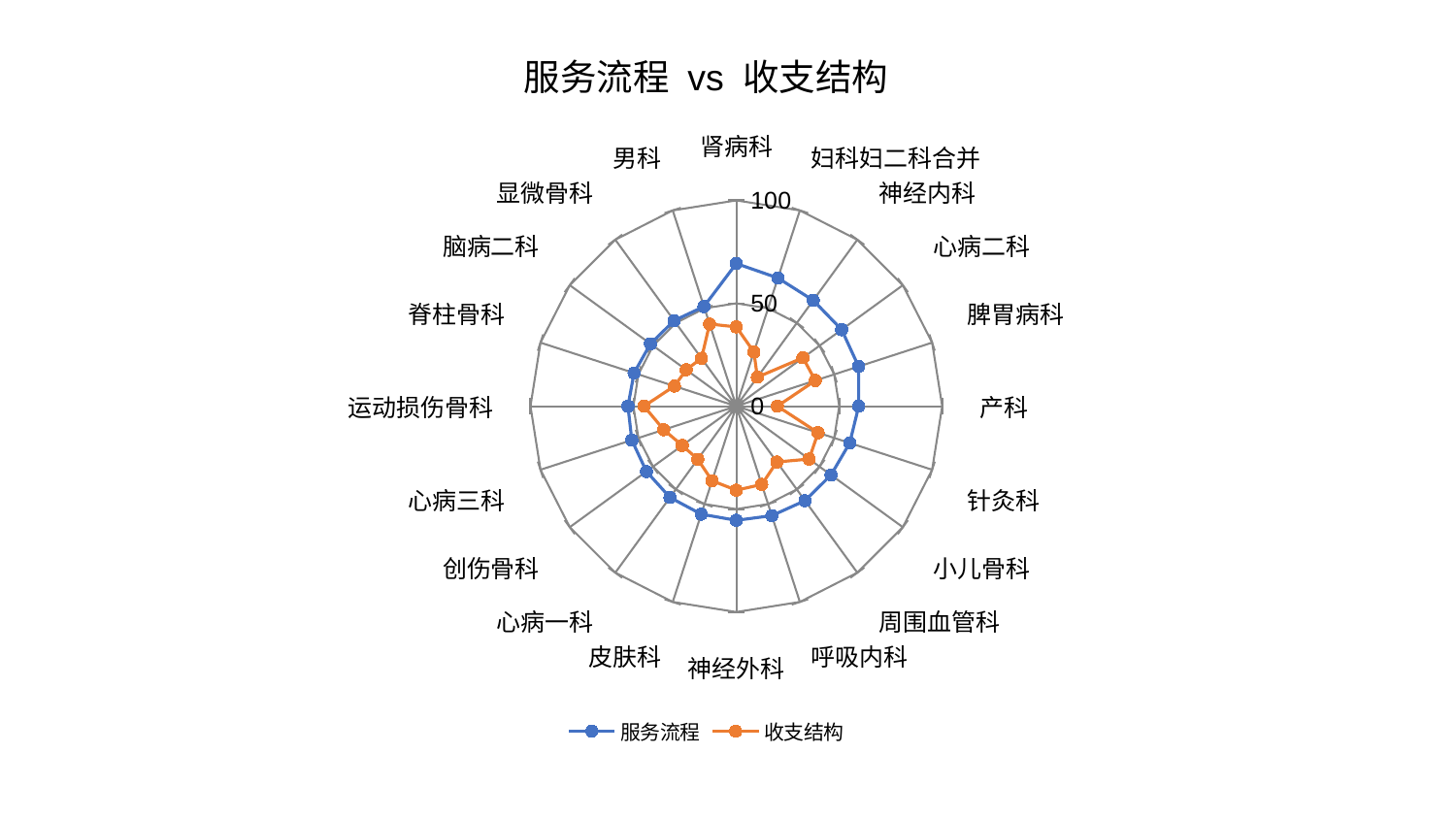

### Chart: 服务流程 vs 收支结构

| Category | 服务流程 | 收支结构 |
|---|---|---|
| 肾病科 | 69.30975360394099 | 38.51671134040029 |
| 妇科妇二科合并 | 65.49206372119022 | 27.693961193944688 |
| 神经内科 | 63.56355022602148 | 17.42175532462229 |
| 心病二科 | 63.26306866644734 | 40.02298530793634 |
| 脾胃病科 | 62.46125726602688 | 40.35559572378647 |
| 产科 | 59.477913954152015 | 19.96742532058954 |
| 针灸科 | 57.929093978147264 | 41.749683344987474 |
| 小儿骨科 | 56.8818520904078 | 43.71910785580761 |
| 周围血管科 | 56.7590024479374 | 33.53320565161129 |
| 呼吸内科 | 55.91426322802941 | 40.01037796719541 |
| 神经外科 | 55.47046806816588 | 40.81570227875432 |
| 皮肤科 | 55.17423220020694 | 38.092164051237255 |
| 心病一科 | 54.82147751103957 | 31.867135893178684 |
| 创伤骨科 | 53.978650863558116 | 32.49046792594119 |
| 心病三科 | 53.37363730087593 | 37.072447446235365 |
| 运动损伤骨科 | 52.62235942865524 | 44.847484255337335 |
| 脊柱骨科 | 52.23364088092993 | 31.612982595890095 |
| 脑病二科 | 51.57125132398625 | 30.121836441693883 |
| 显微骨科 | 51.399615284820044 | 28.784808484791593 |
| 男科 | 50.91769679527236 | 41.980130662842605 |
106